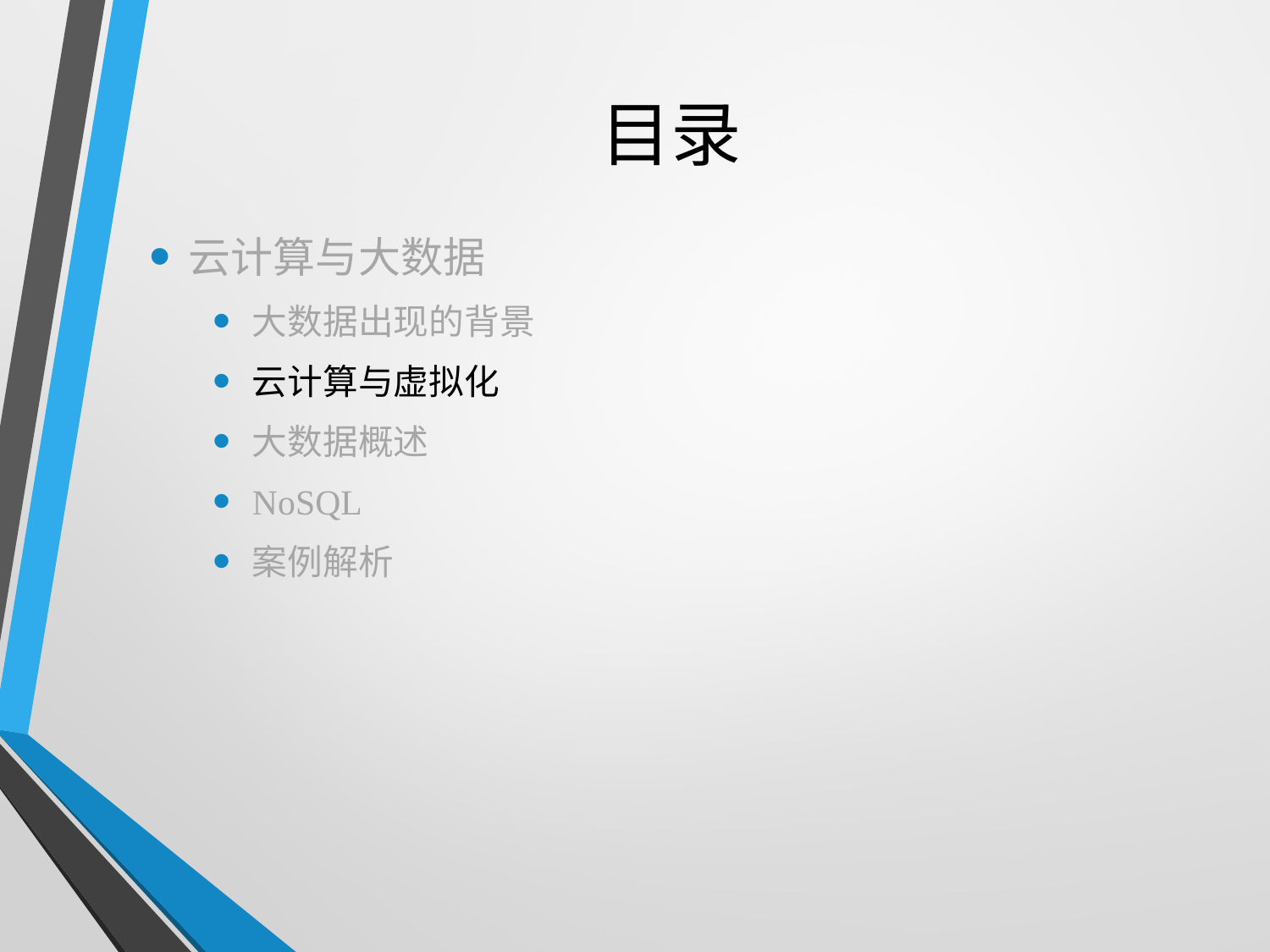

# 目录
云计算与大数据
大数据出现的背景
云计算与虚拟化
大数据概述
NoSQL
案例解析